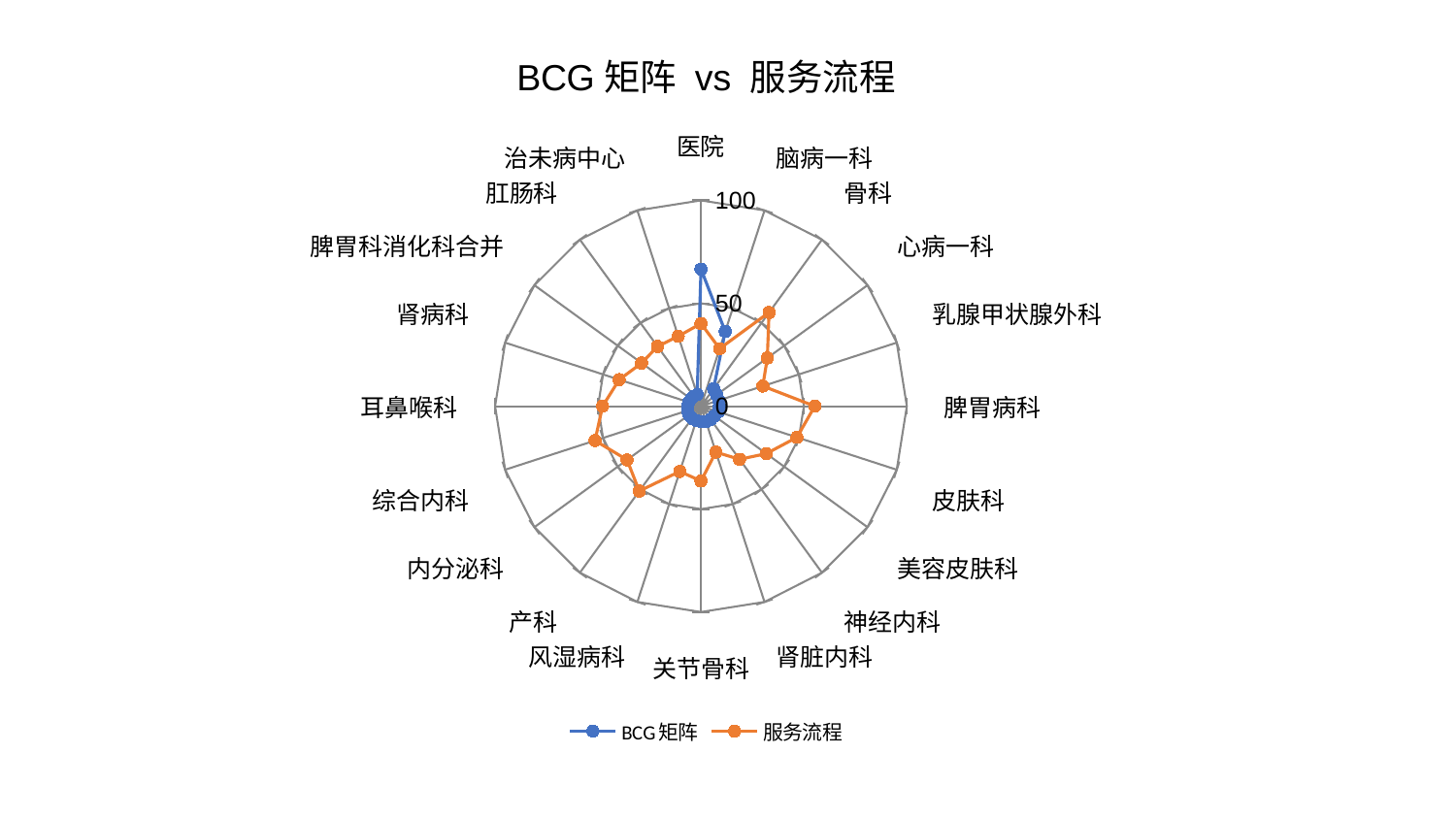

### Chart: BCG矩阵 vs 服务流程

| Category | BCG矩阵 | 服务流程 |
|---|---|---|
| 医院 | 66.61257989874575 | 40.17352364303174 |
| 脑病一科 | 38.20009647015565 | 29.397573346994943 |
| 骨科 | 10.460723562338933 | 56.30894346167187 |
| 心病一科 | 9.406606565347372 | 39.86041818585565 |
| 乳腺甲状腺外科 | 9.09492761187886 | 31.608980091117253 |
| 脾胃病科 | 8.956167048761255 | 55.29266115111769 |
| 皮肤科 | 8.919893534511536 | 49.009932364080605 |
| 美容皮肤科 | 8.030998235941613 | 39.25587055610967 |
| 神经内科 | 8.016528484581562 | 31.91173265654116 |
| 肾脏内科 | 7.9447947048677126 | 23.490899735681445 |
| 关节骨科 | 7.466666105202389 | 36.3585238434671 |
| 风湿病科 | 7.348445179192039 | 33.3492934773028 |
| 产科 | 7.3337742452812575 | 50.971111593137834 |
| 内分泌科 | 7.172365448105838 | 44.37113418425934 |
| 综合内科 | 6.821266582728103 | 54.12017139755789 |
| 耳鼻喉科 | 6.396373080196291 | 47.79297608612322 |
| 肾病科 | 6.312901178242534 | 41.76520550656127 |
| 脾胃科消化科合并 | 5.981323060334289 | 35.64734963726838 |
| 肛肠科 | 5.97191012230853 | 35.89243290451579 |
| 治未病中心 | 5.954485720245749 | 35.73152637371214 |
108